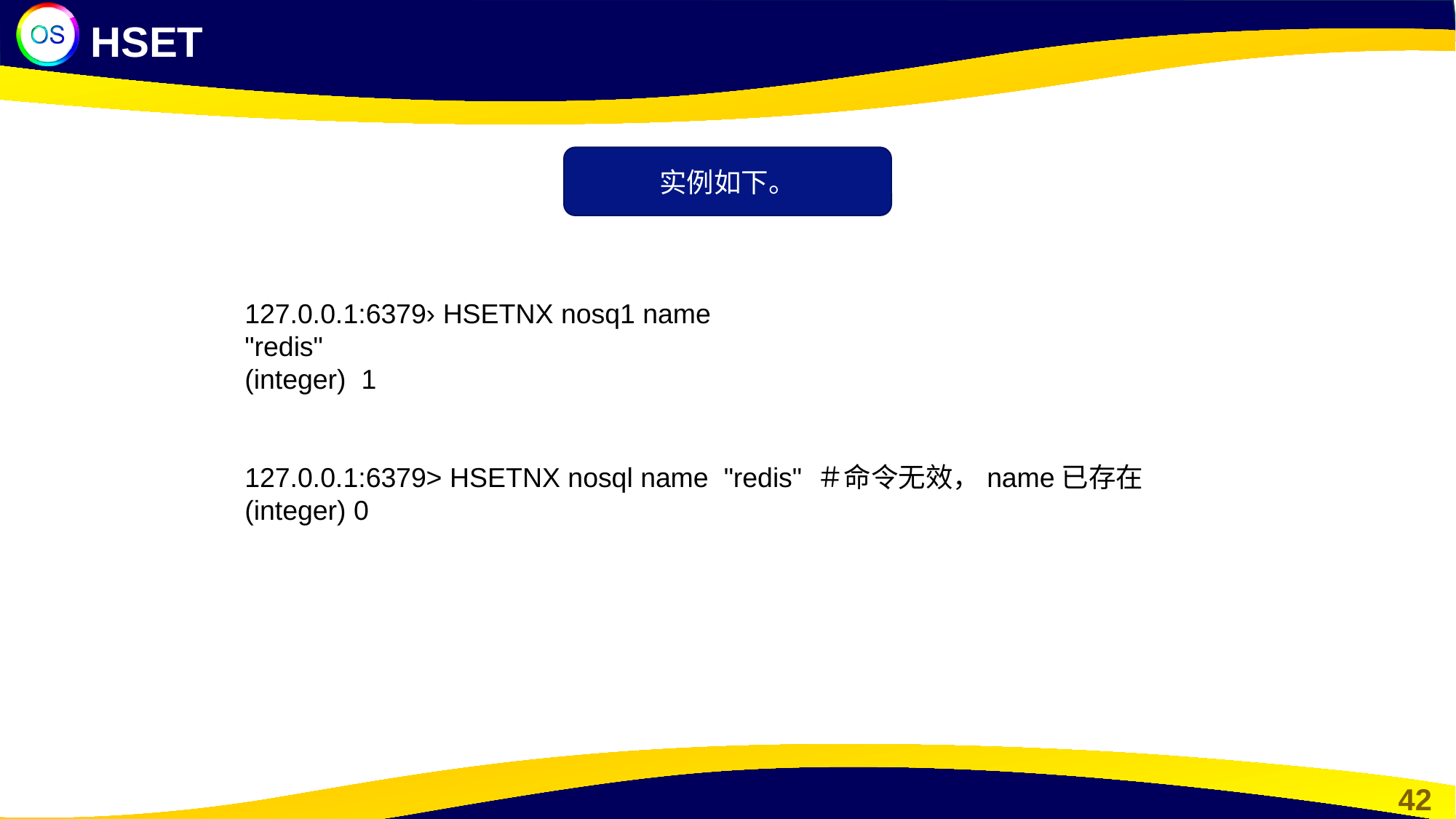

HSET
实例如下。
127.0.0.1:6379› HSETNX nosq1 name
"redis"
(integer)  1

127.0.0.1:6379> HSETNX nosql name  "redis" ＃命令无效，name已存在
(integer) 0